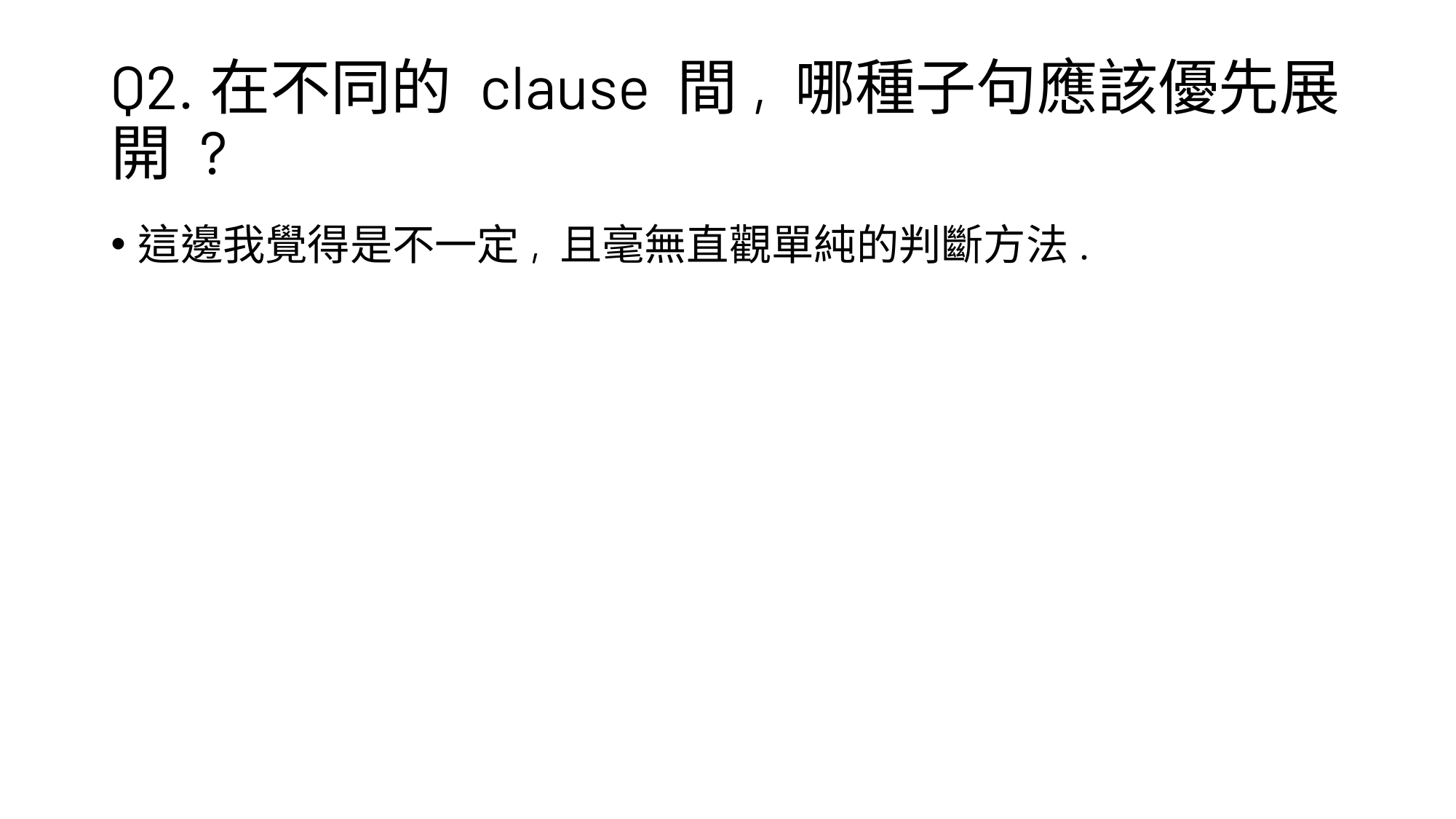

# Q2.在不同的 clause 間, 哪種子句應該優先展開 ?
這邊我覺得是不一定, 且毫無直觀單純的判斷方法.